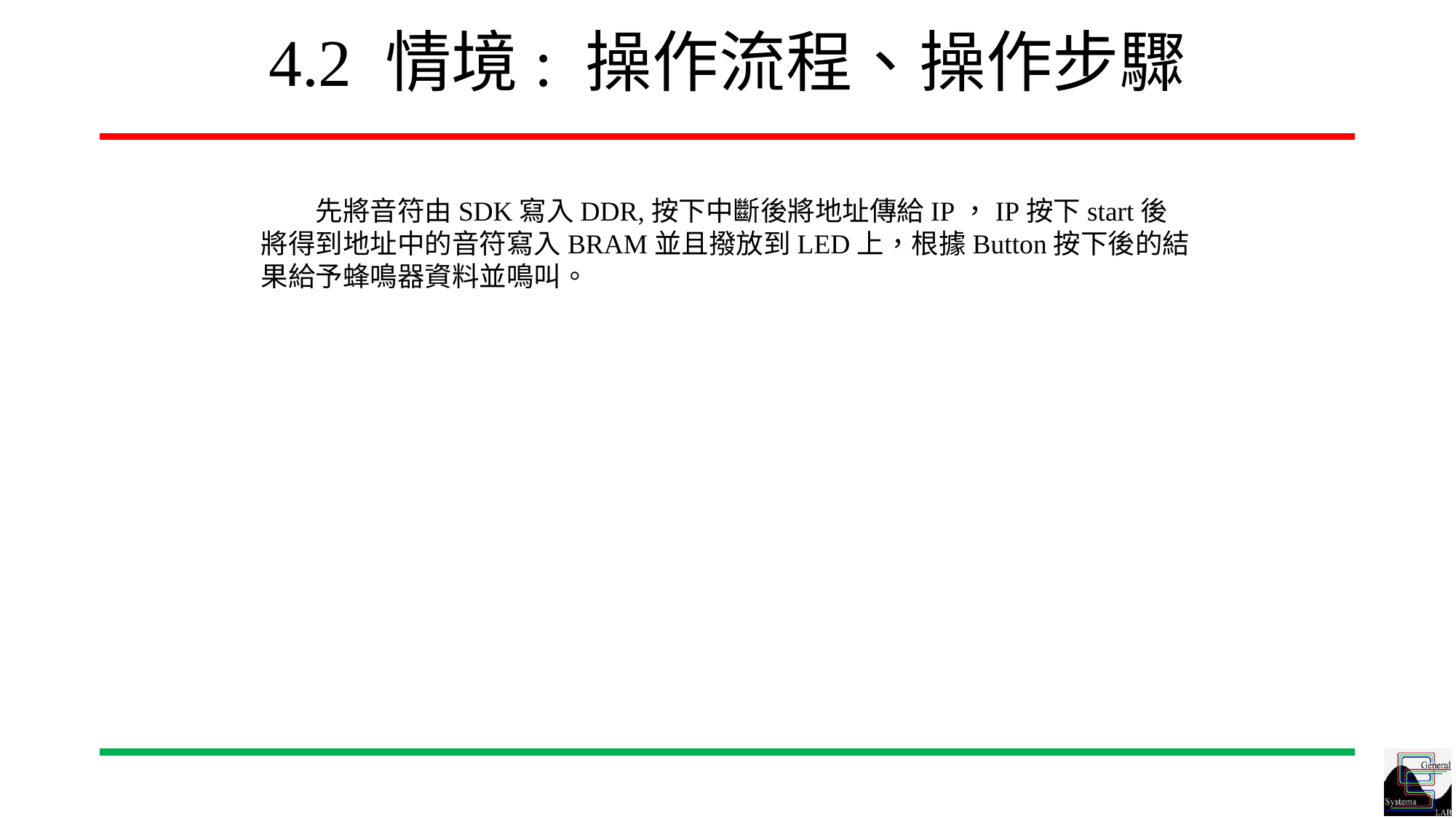

# 4.2 情境: 操作流程、操作步驟
　　先將音符由SDK寫入DDR,按下中斷後將地址傳給IP，IP按下start後將得到地址中的音符寫入BRAM並且撥放到LED上，根據Button按下後的結果給予蜂鳴器資料並鳴叫。